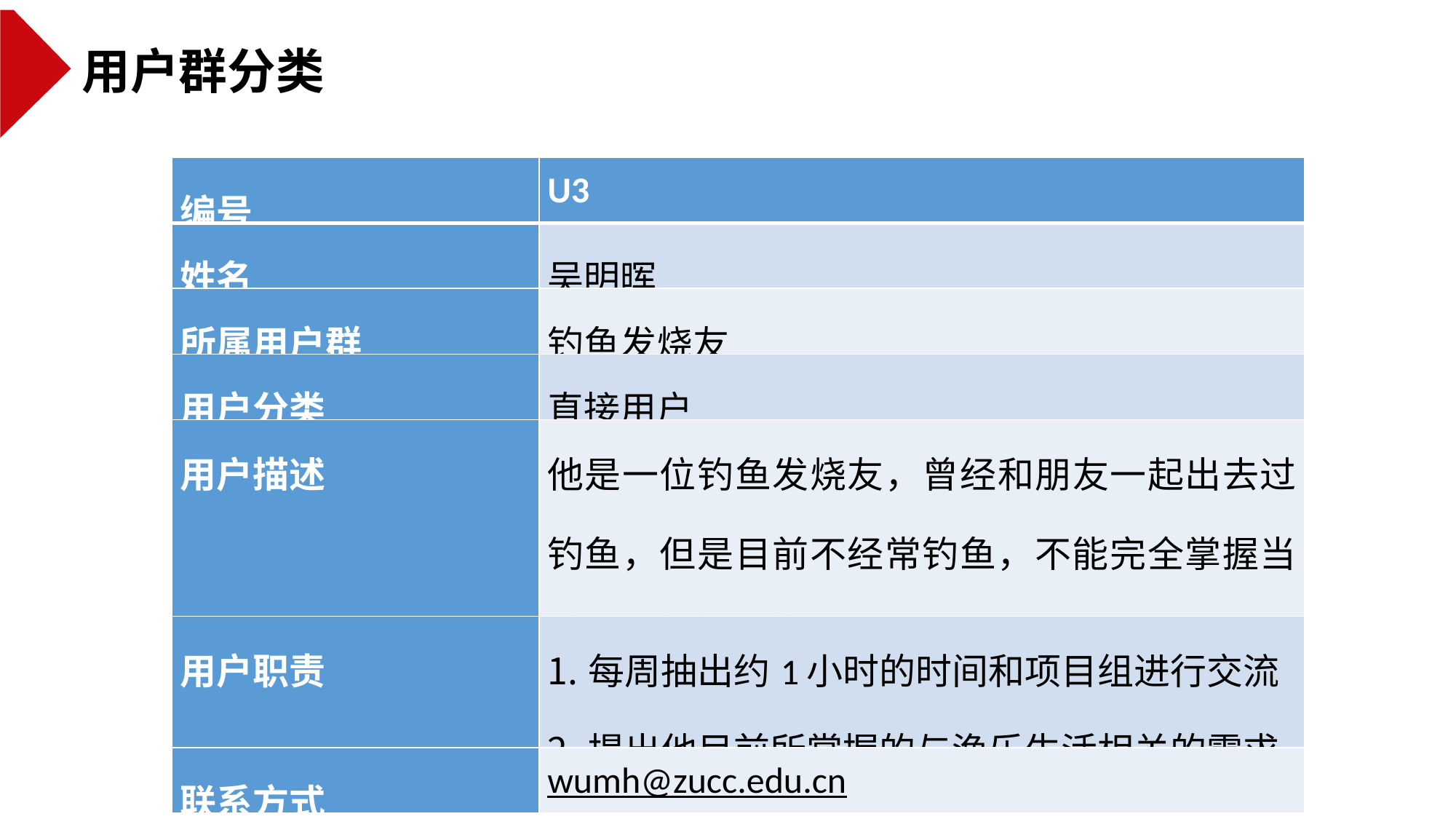

用户群分类
| 编号 | U3 |
| --- | --- |
| 姓名 | 吴明晖 |
| 所属用户群 | 钓鱼发烧友 |
| 用户分类 | 直接用户 |
| 用户描述 | 他是一位钓鱼发烧友，曾经和朋友一起出去过钓鱼，但是目前不经常钓鱼，不能完全掌握当前与钓鱼相关的需求。 |
| 用户职责 | 每周抽出约1小时的时间和项目组进行交流 提出他目前所掌握的与渔乐生活相关的需求 |
| 联系方式 | wumh@zucc.edu.cn |